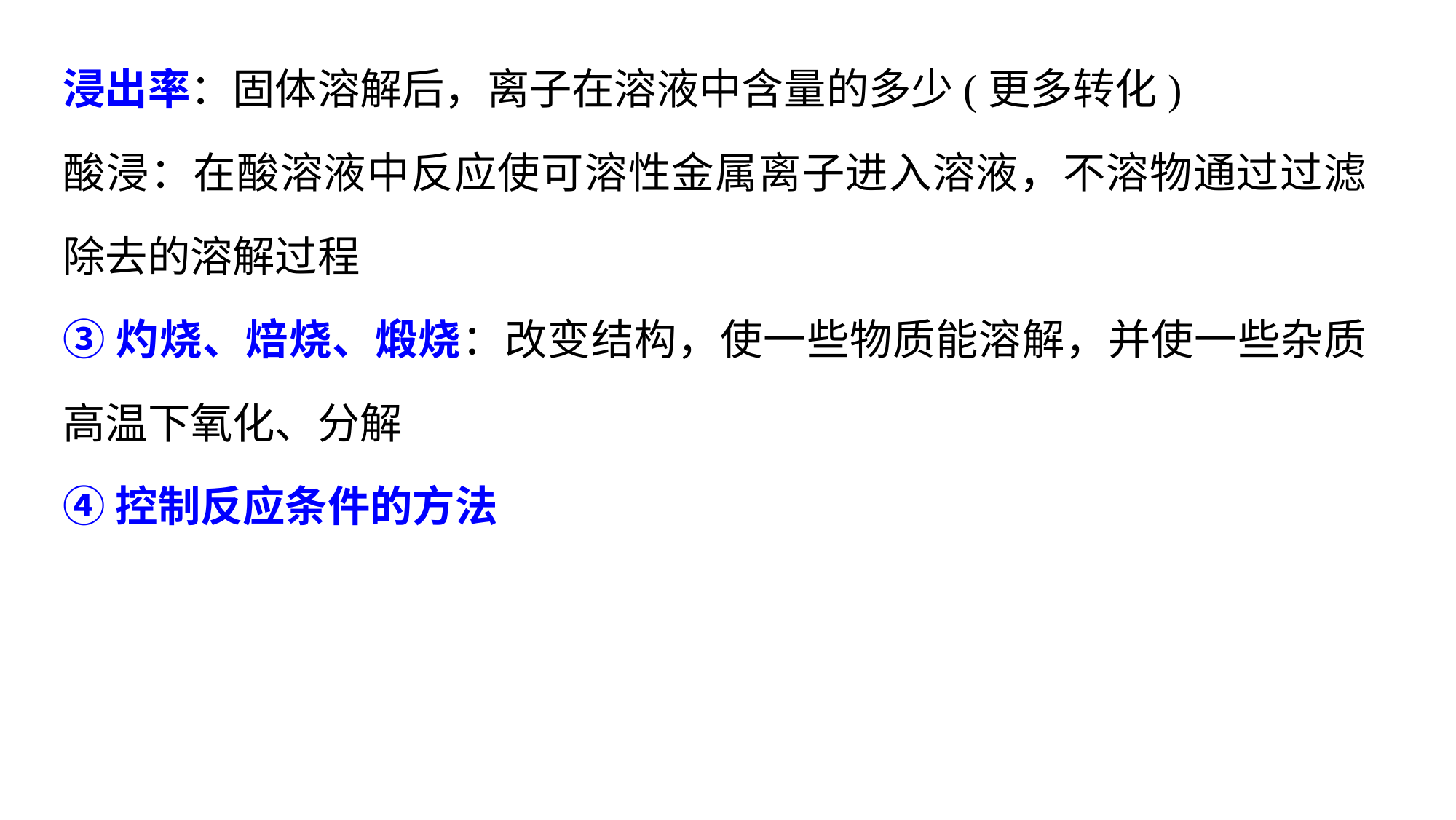

浸出率：固体溶解后，离子在溶液中含量的多少(更多转化)
酸浸：在酸溶液中反应使可溶性金属离子进入溶液，不溶物通过过滤除去的溶解过程
③灼烧、焙烧、煅烧：改变结构，使一些物质能溶解，并使一些杂质高温下氧化、分解
④控制反应条件的方法